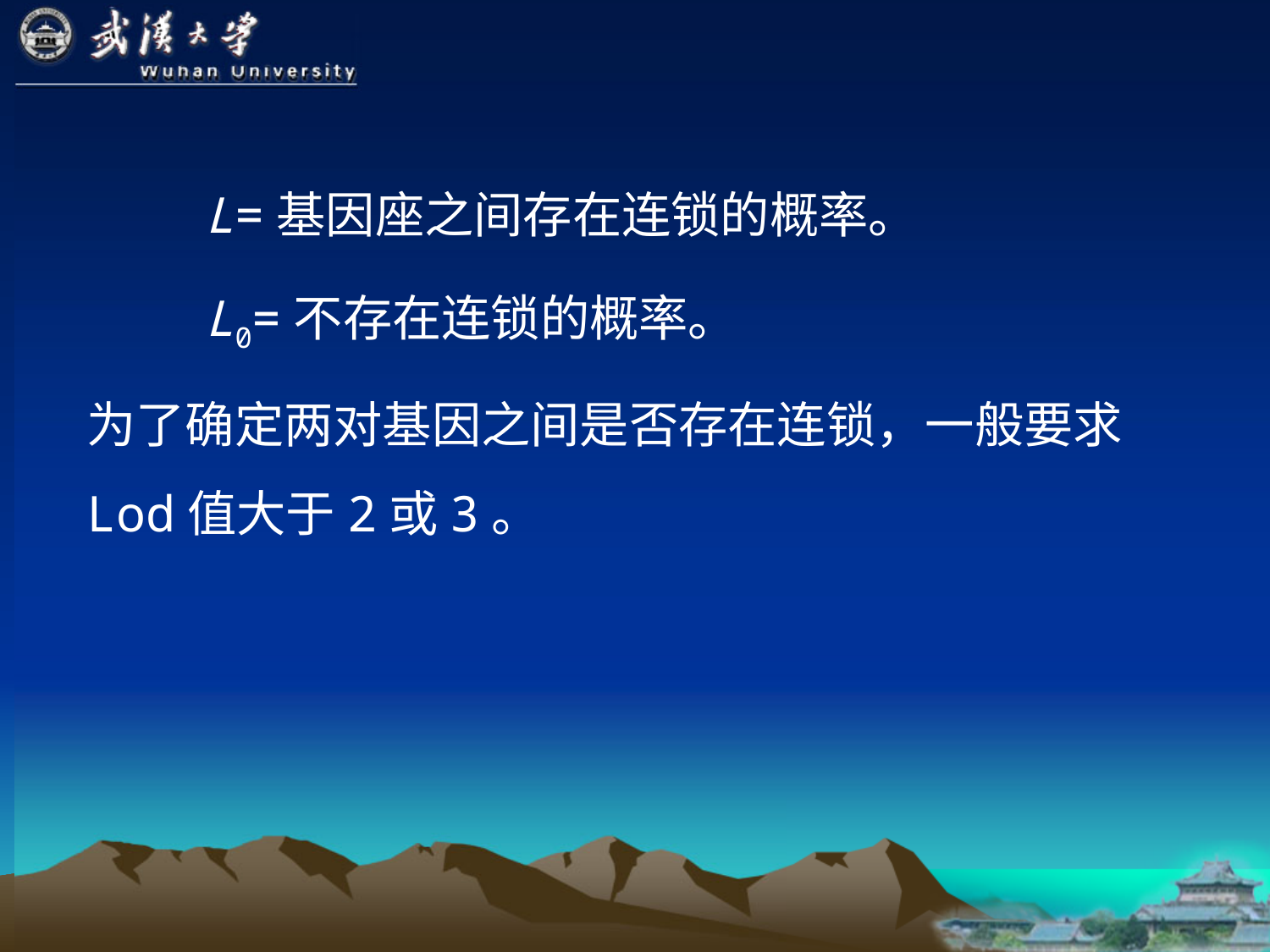

L=基因座之间存在连锁的概率。
    L0=不存在连锁的概率。
为了确定两对基因之间是否存在连锁，一般要求 Lod值大于2或3。